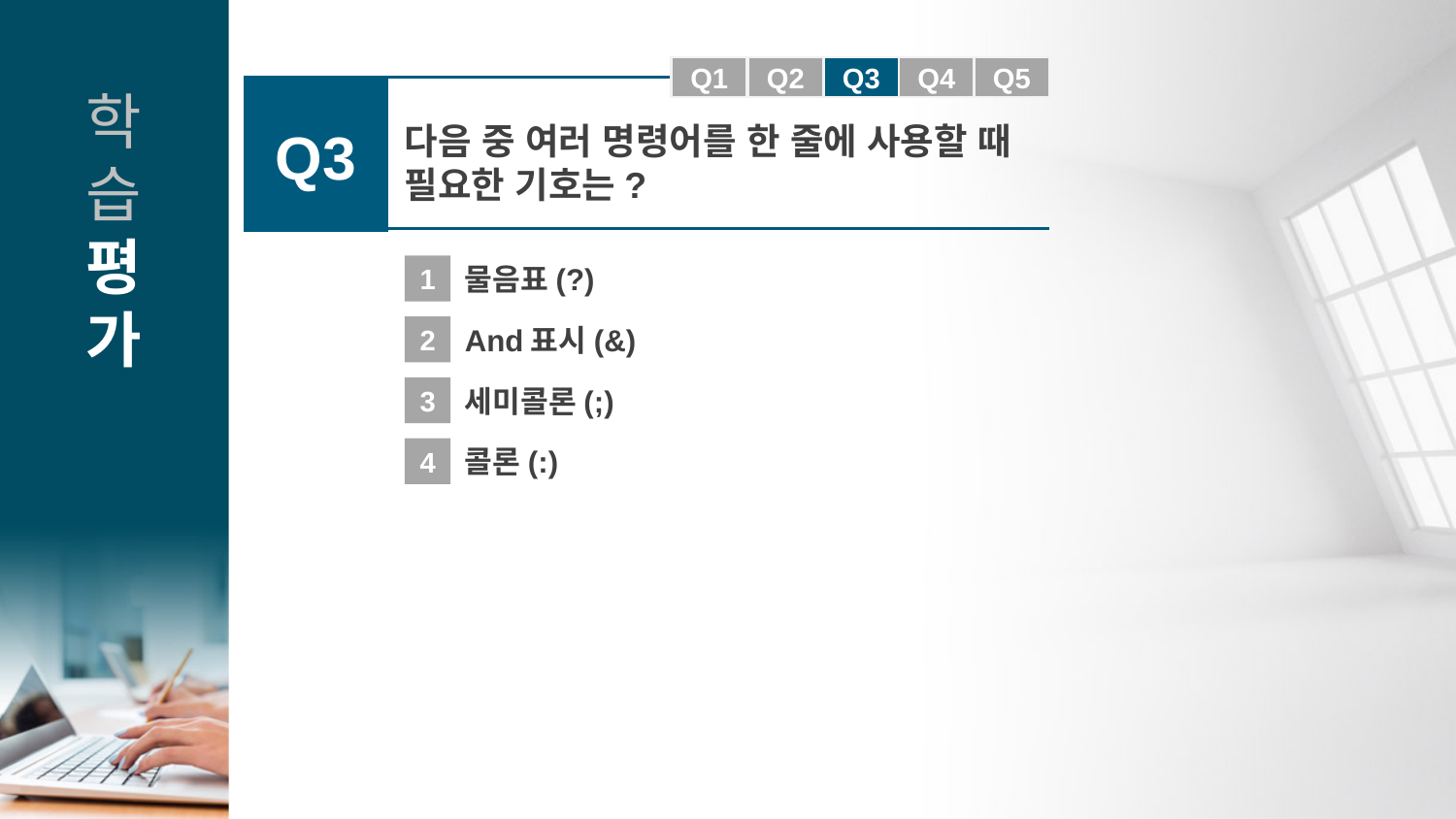

Q1
Q1
Q2
Q3
Q4
Q5
Q3
다음 중 여러 명령어를 한 줄에 사용할 때 필요한 기호는?
1
물음표(?)
2
And표시(&)
3
세미콜론(;)
4
콜론(:)